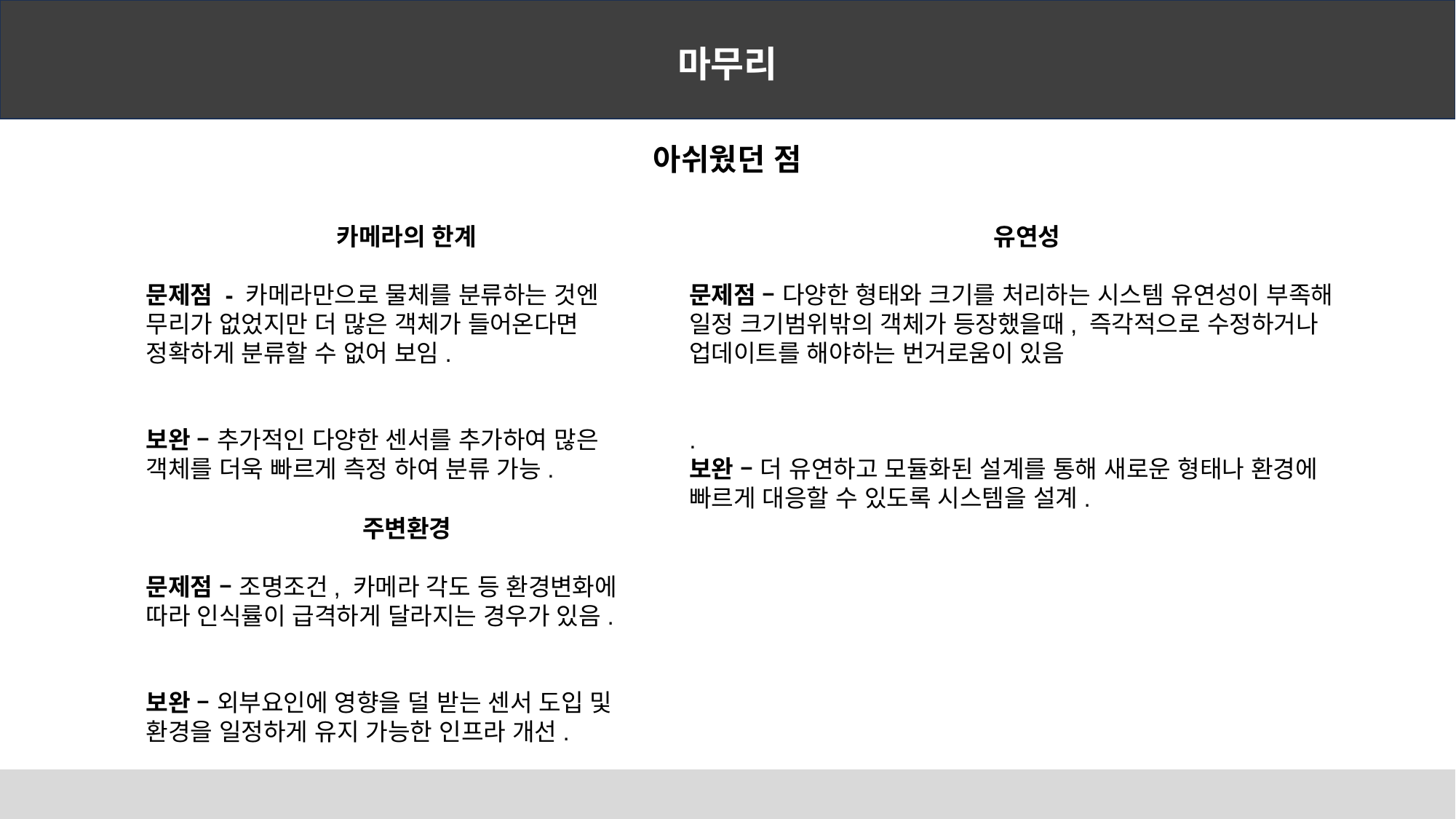

마무리
아쉬웠던 점
카메라의 한계

문제점 - 카메라만으로 물체를 분류하는 것엔 무리가 없었지만 더 많은 객체가 들어온다면 정확하게 분류할 수 없어 보임.

보완 – 추가적인 다양한 센서를 추가하여 많은 객체를 더욱 빠르게 측정 하여 분류 가능.
유연성

문제점 – 다양한 형태와 크기를 처리하는 시스템 유연성이 부족해 일정 크기범위밖의 객체가 등장했을때, 즉각적으로 수정하거나 업데이트를 해야하는 번거로움이 있음

.
보완 – 더 유연하고 모듈화된 설계를 통해 새로운 형태나 환경에 빠르게 대응할 수 있도록 시스템을 설계.
주변환경

문제점 – 조명조건, 카메라 각도 등 환경변화에 따라 인식률이 급격하게 달라지는 경우가 있음.

보완 – 외부요인에 영향을 덜 받는 센서 도입 및 환경을 일정하게 유지 가능한 인프라 개선.